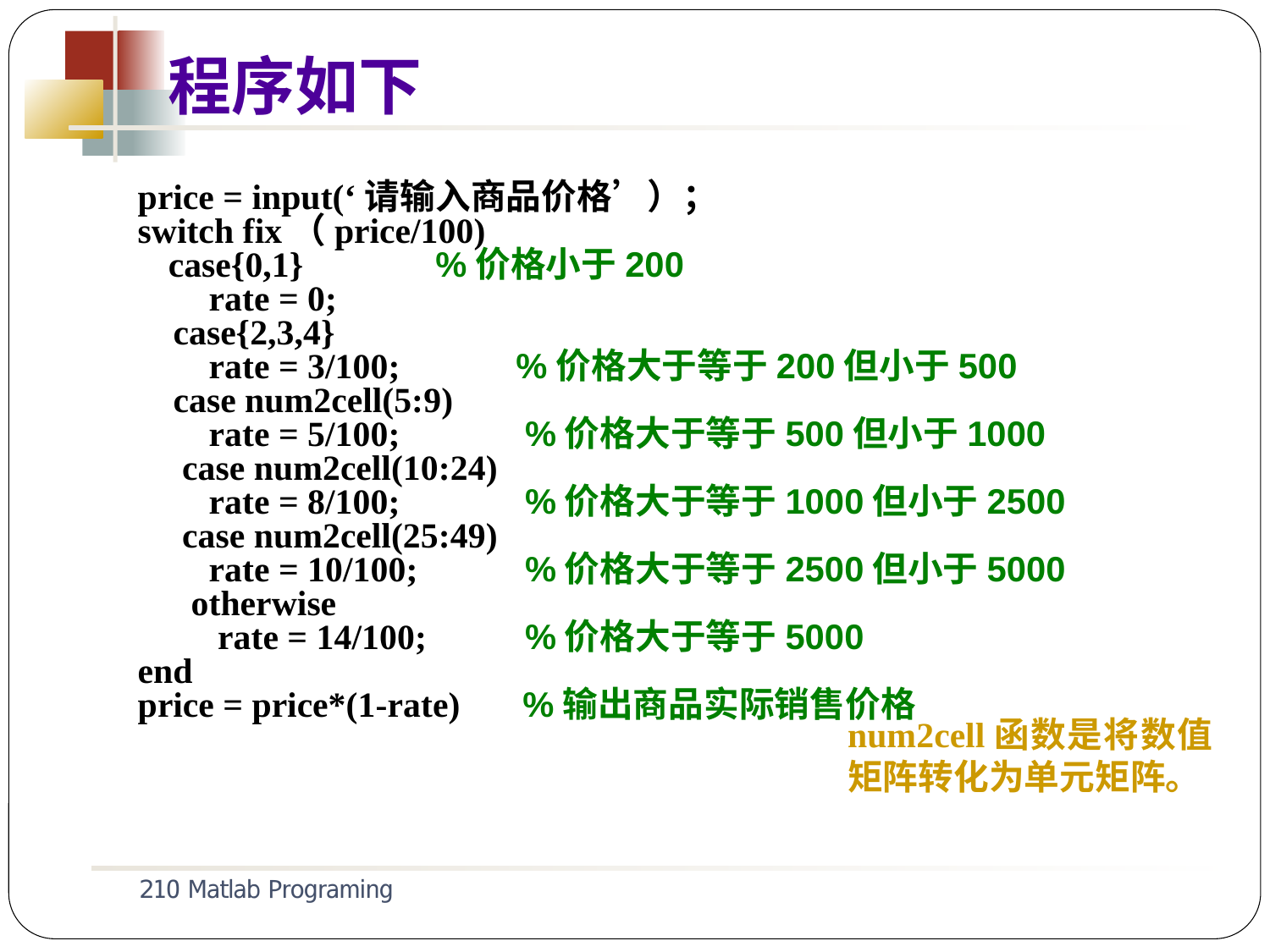

程序如下
price = input(‘请输入商品价格’）；
switch fix（price/100)
    case{0,1}                 %价格小于200
        rate = 0;
    case{2,3,4}
        rate = 3/100;             %价格大于等于200但小于500
    case num2cell(5:9)
        rate = 5/100;              %价格大于等于500但小于1000
     case num2cell(10:24)
        rate = 8/100;              %价格大于等于1000但小于2500
     case num2cell(25:49)
        rate = 10/100;            %价格大于等于2500但小于5000
      otherwise
         rate = 14/100;           %价格大于等于5000
end
price = price*(1-rate)       %输出商品实际销售价格
num2cell函数是将数值矩阵转化为单元矩阵。
210 Matlab Programing